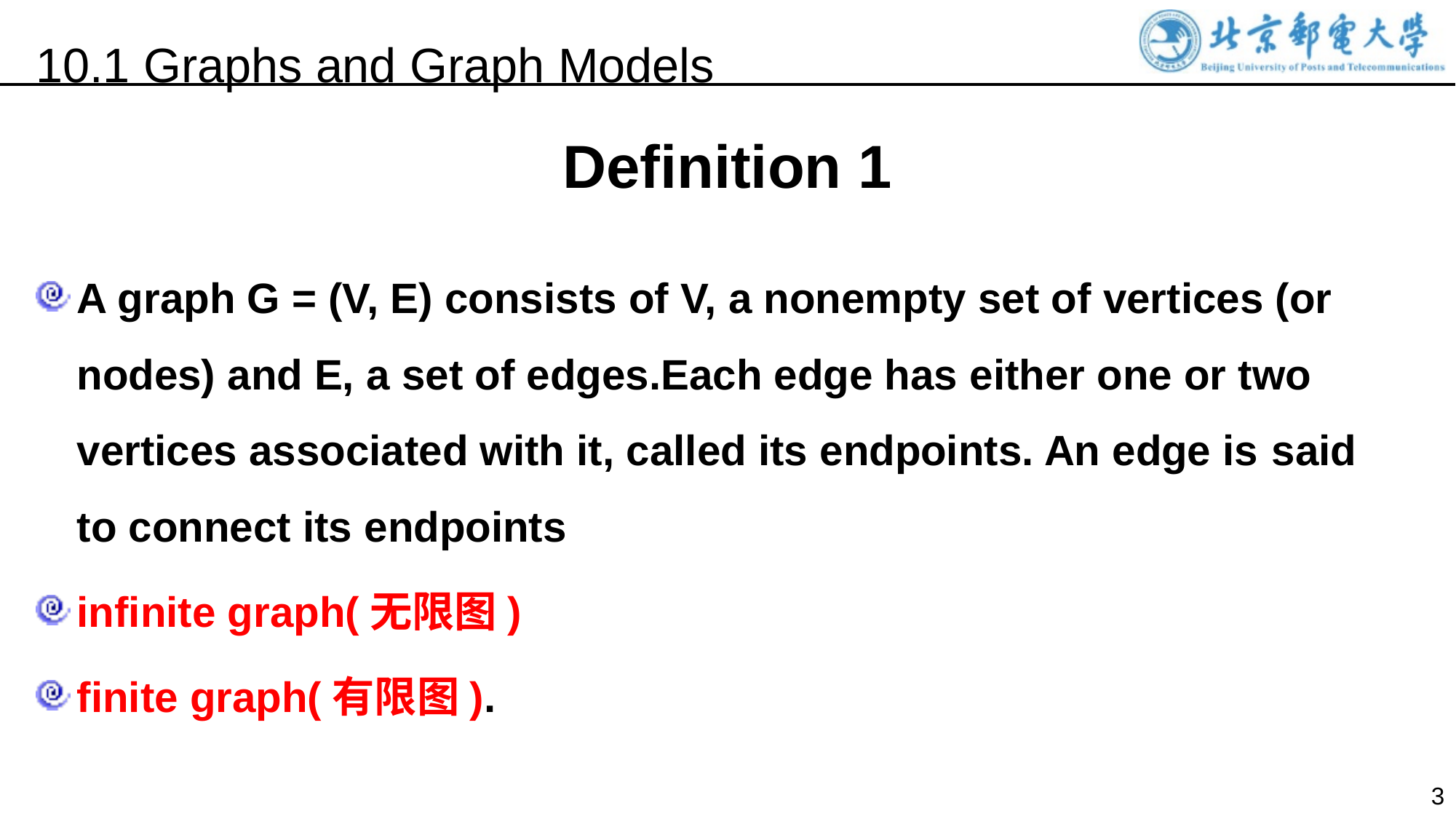

10.1 Graphs and Graph Models
Definition 1
A graph G = (V, E) consists of V, a nonempty set of vertices (or nodes) and E, a set of edges.Each edge has either one or two vertices associated with it, called its endpoints. An edge is said to connect its endpoints
infinite graph(无限图)
finite graph(有限图).